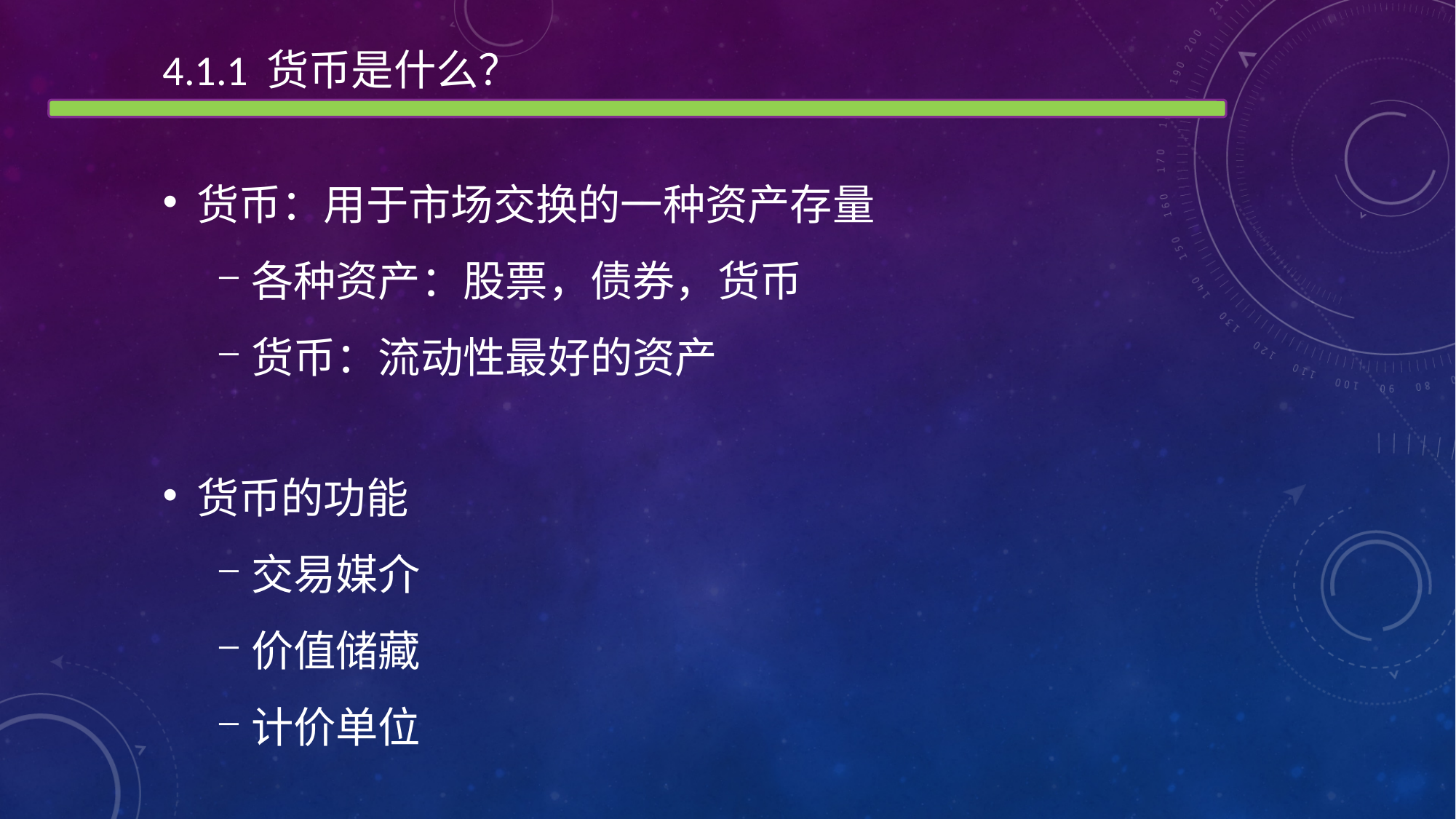

4.1.1 货币是什么？

货币：用于市场交换的一种资产存量
各种资产：股票，债券，货币
货币：流动性最好的资产

货币的功能
交易媒介
价值储藏
计价单位